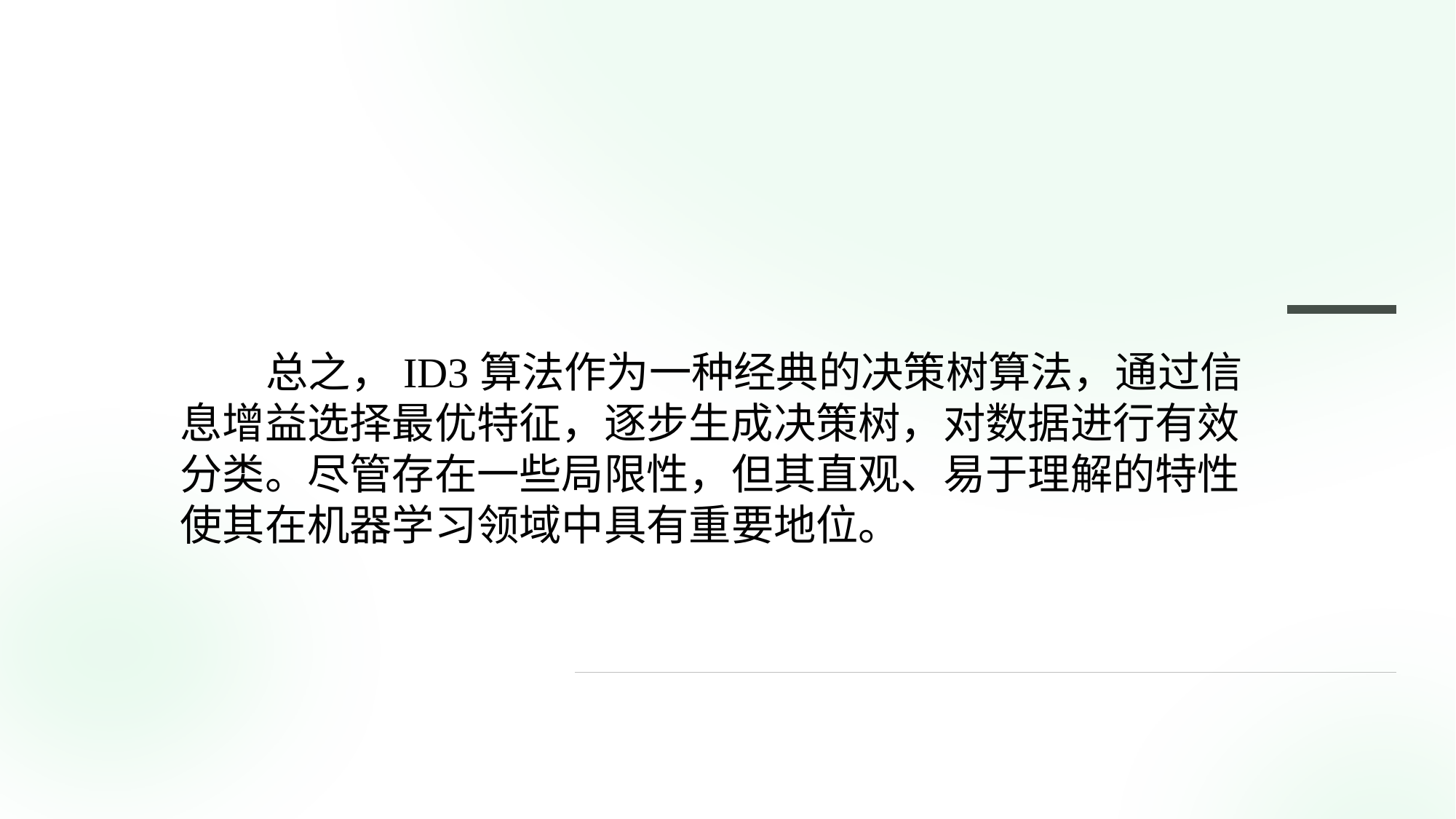

总之，ID3算法作为一种经典的决策树算法，通过信息增益选择最优特征，逐步生成决策树，对数据进行有效分类。尽管存在一些局限性，但其直观、易于理解的特性使其在机器学习领域中具有重要地位。